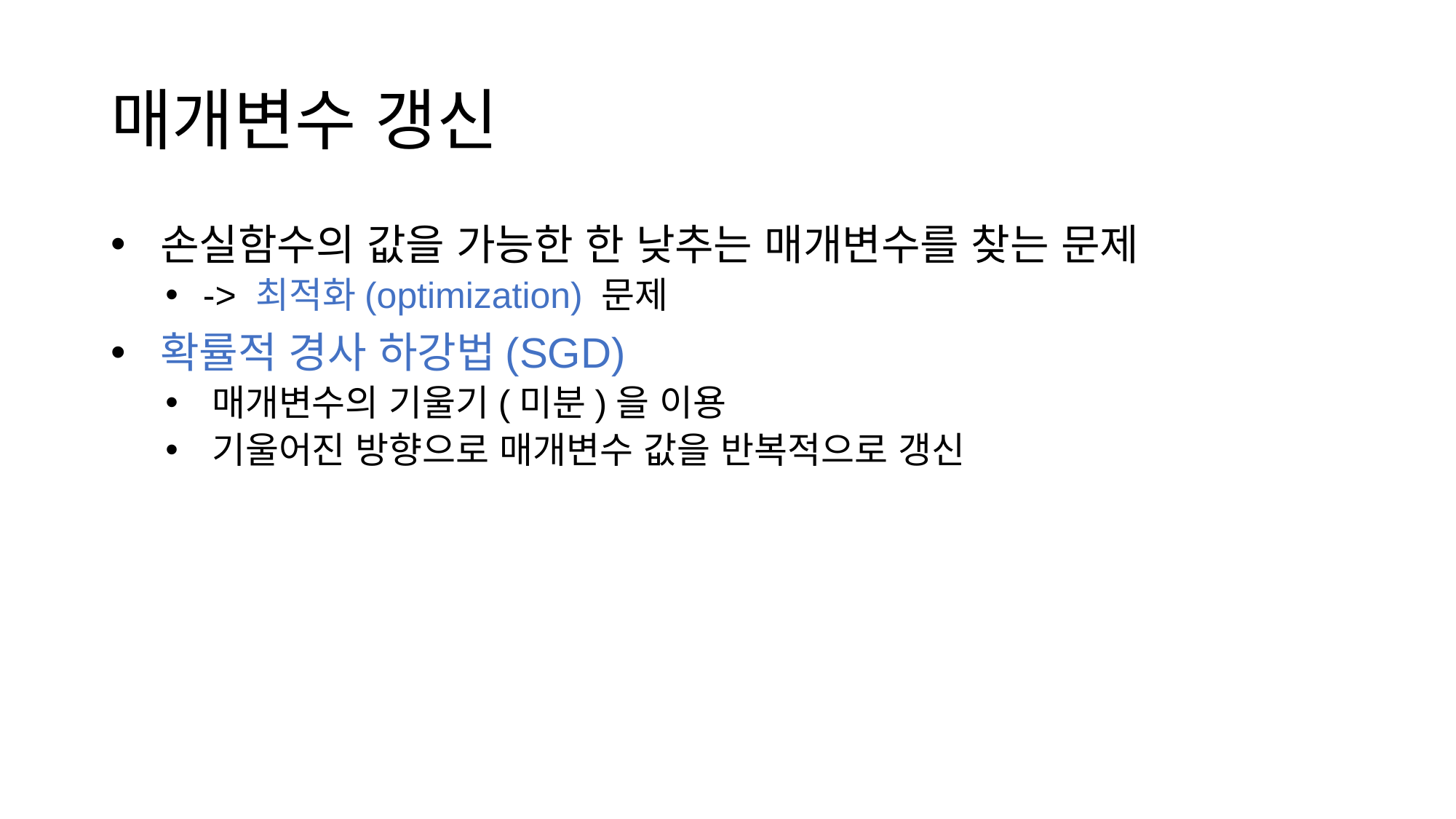

# 매개변수 갱신
 손실함수의 값을 가능한 한 낮추는 매개변수를 찾는 문제
 -> 최적화(optimization) 문제
 확률적 경사 하강법(SGD)
 매개변수의 기울기(미분)을 이용
 기울어진 방향으로 매개변수 값을 반복적으로 갱신